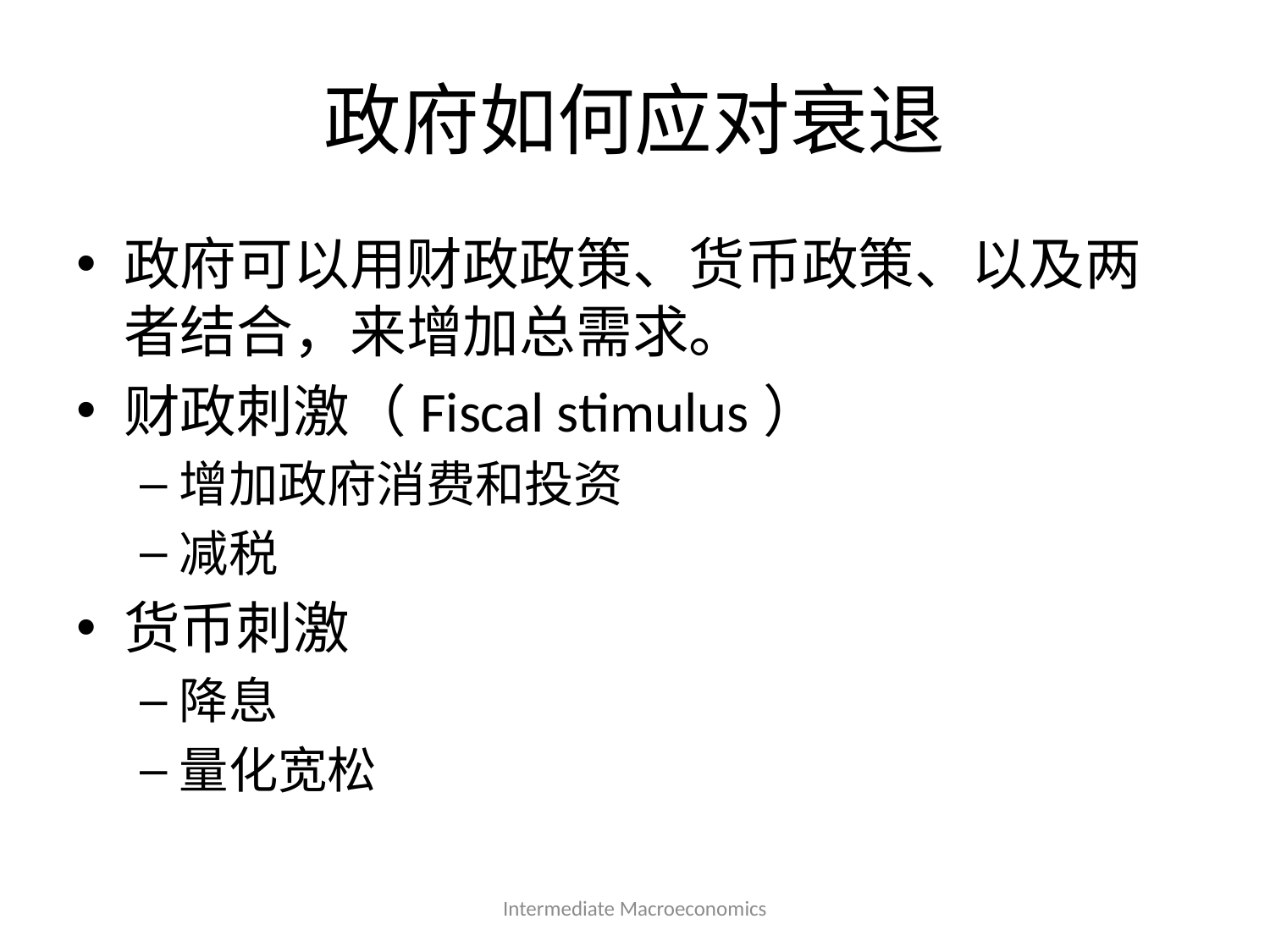

# 政府如何应对衰退
政府可以用财政政策、货币政策、以及两者结合，来增加总需求。
财政刺激（Fiscal stimulus）
增加政府消费和投资
减税
货币刺激
降息
量化宽松

Intermediate Macroeconomics